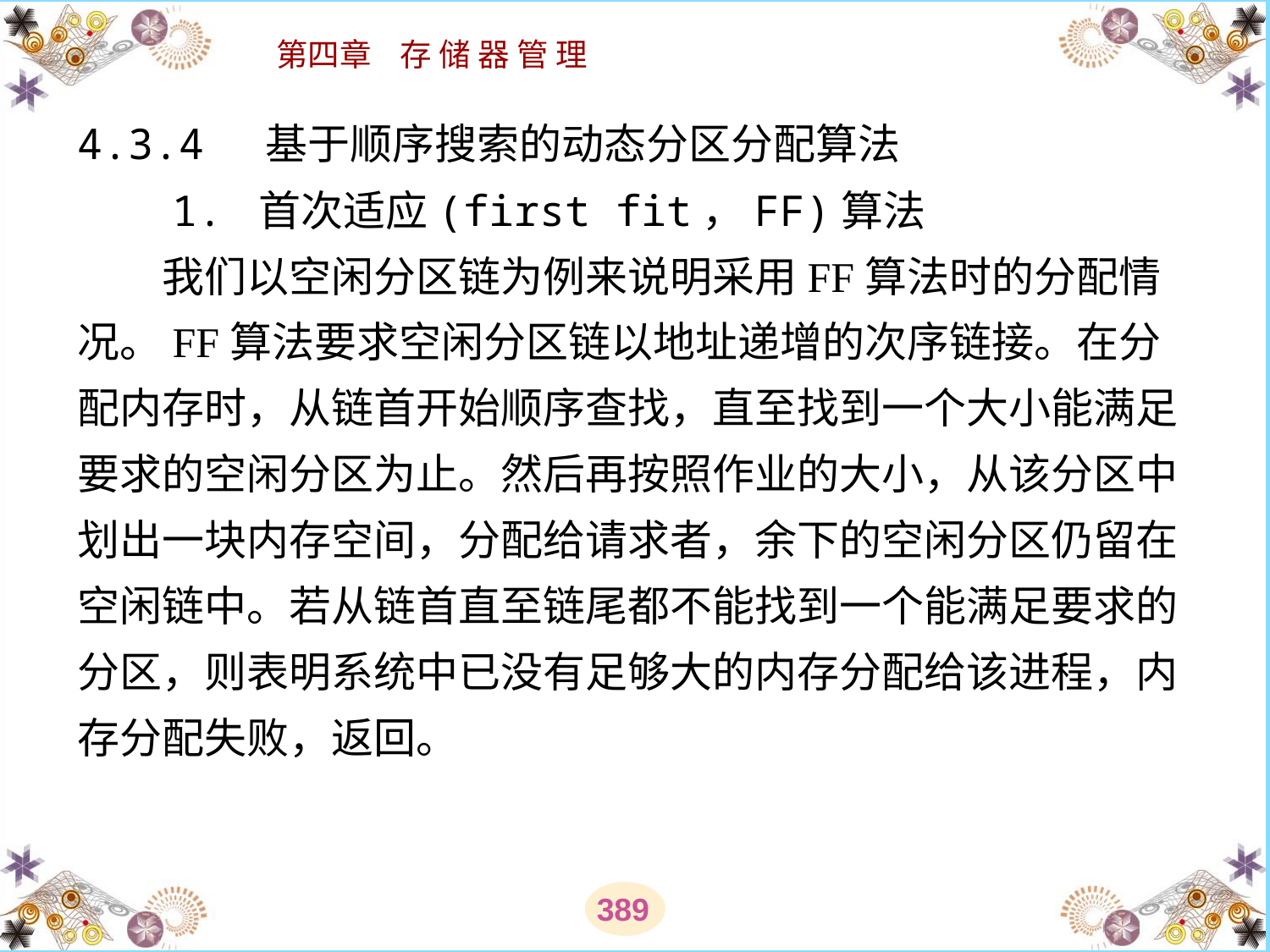

# 4.3.4  基于顺序搜索的动态分区分配算法 　　1. 首次适应(first fit，FF)算法 　　我们以空闲分区链为例来说明采用FF算法时的分配情况。FF算法要求空闲分区链以地址递增的次序链接。在分配内存时，从链首开始顺序查找，直至找到一个大小能满足要求的空闲分区为止。然后再按照作业的大小，从该分区中划出一块内存空间，分配给请求者，余下的空闲分区仍留在空闲链中。若从链首直至链尾都不能找到一个能满足要求的分区，则表明系统中已没有足够大的内存分配给该进程，内存分配失败，返回。